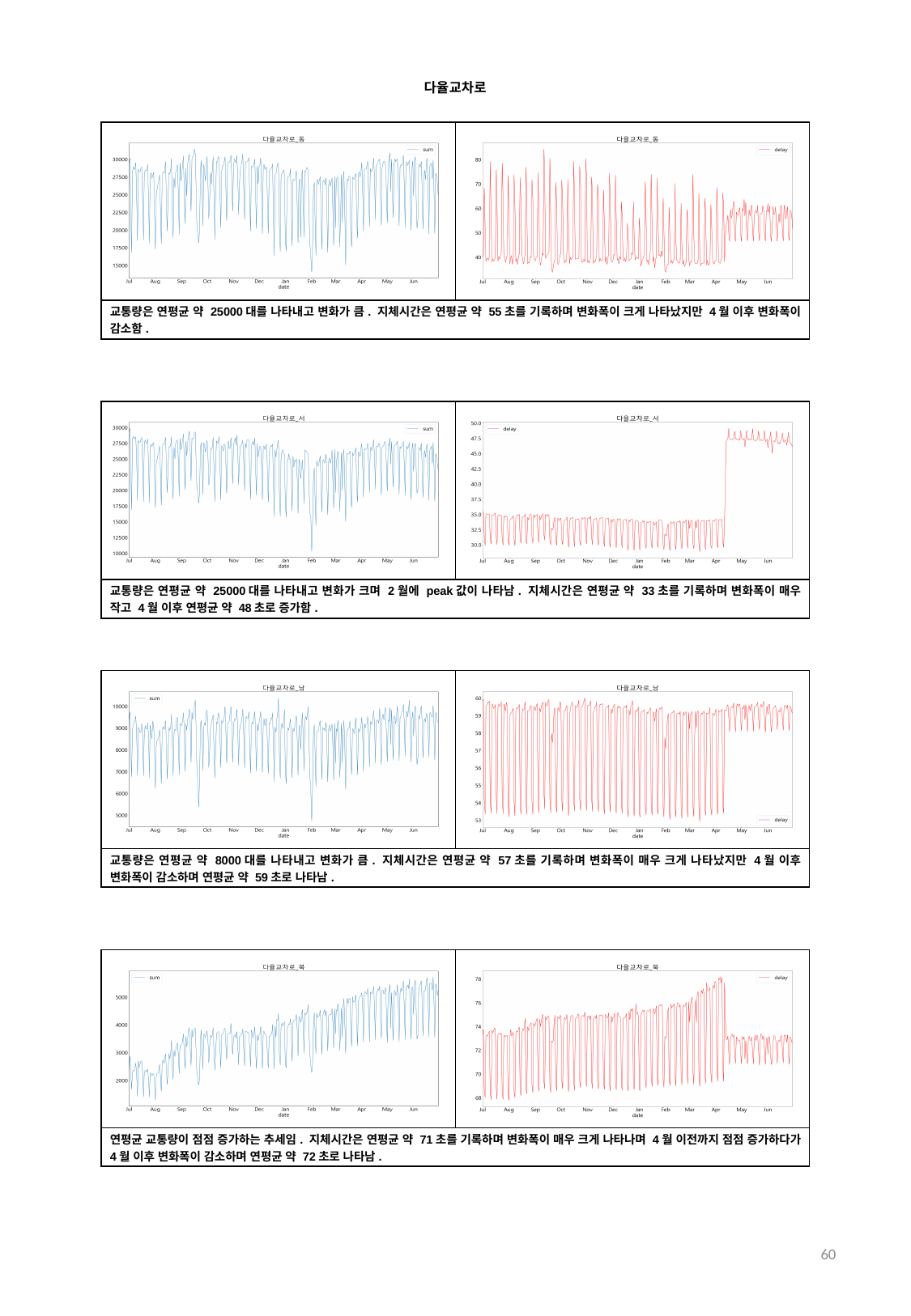

다율교차로
|  |  |
| --- | --- |
| 교통량은 연평균 약 25000대를 나타내고 변화가 큼. 지체시간은 연평균 약 55초를 기록하며 변화폭이 크게 나타났지만 4월 이후 변화폭이 감소함. |  |
|  |  |
| --- | --- |
| 교통량은 연평균 약 25000대를 나타내고 변화가 크며 2월에 peak값이 나타남. 지체시간은 연평균 약 33초를 기록하며 변화폭이 매우 작고 4월 이후 연평균 약 48초로 증가함. |  |
|  |  |
| --- | --- |
| 교통량은 연평균 약 8000대를 나타내고 변화가 큼. 지체시간은 연평균 약 57초를 기록하며 변화폭이 매우 크게 나타났지만 4월 이후 변화폭이 감소하며 연평균 약 59초로 나타남. |  |
|  |  |
| --- | --- |
| 연평균 교통량이 점점 증가하는 추세임. 지체시간은 연평균 약 71초를 기록하며 변화폭이 매우 크게 나타나며 4월 이전까지 점점 증가하다가 4월 이후 변화폭이 감소하며 연평균 약 72초로 나타남. |  |
60